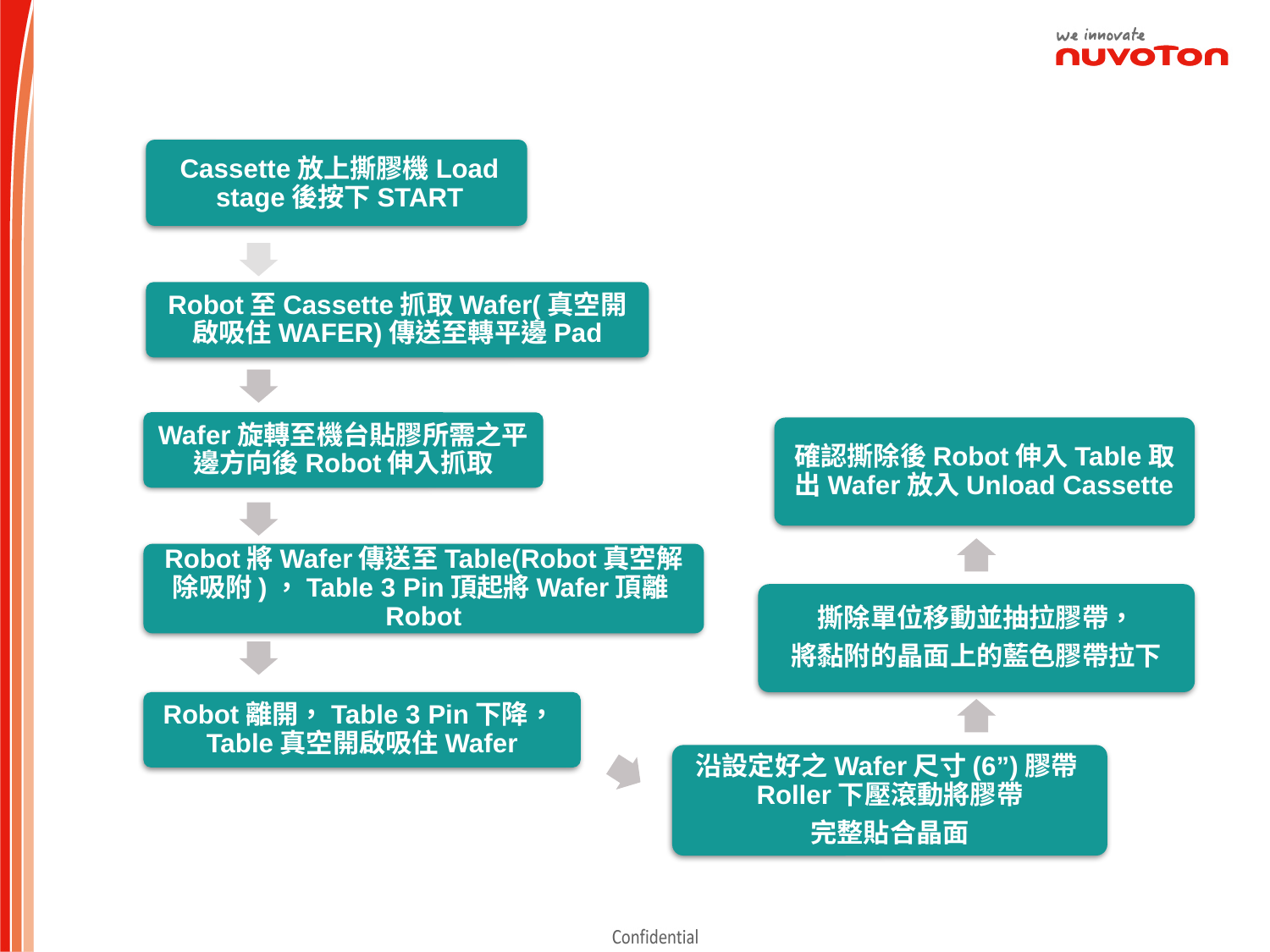

Cassette放上撕膠機Load stage後按下START

Robot至Cassette抓取Wafer(真空開啟吸住WAFER)傳送至轉平邊Pad

Wafer旋轉至機台貼膠所需之平邊方向後Robot伸入抓取

確認撕除後Robot伸入Table取出Wafer放入Unload Cassette

Robot將Wafer傳送至Table(Robot真空解除吸附)，Table 3 Pin頂起將Wafer頂離Robot

撕除單位移動並抽拉膠帶，
將黏附的晶面上的藍色膠帶拉下

Robot離開，Table 3 Pin下降，Table真空開啟吸住Wafer

沿設定好之Wafer尺寸(6”)膠帶Roller下壓滾動將膠帶
完整貼合晶面